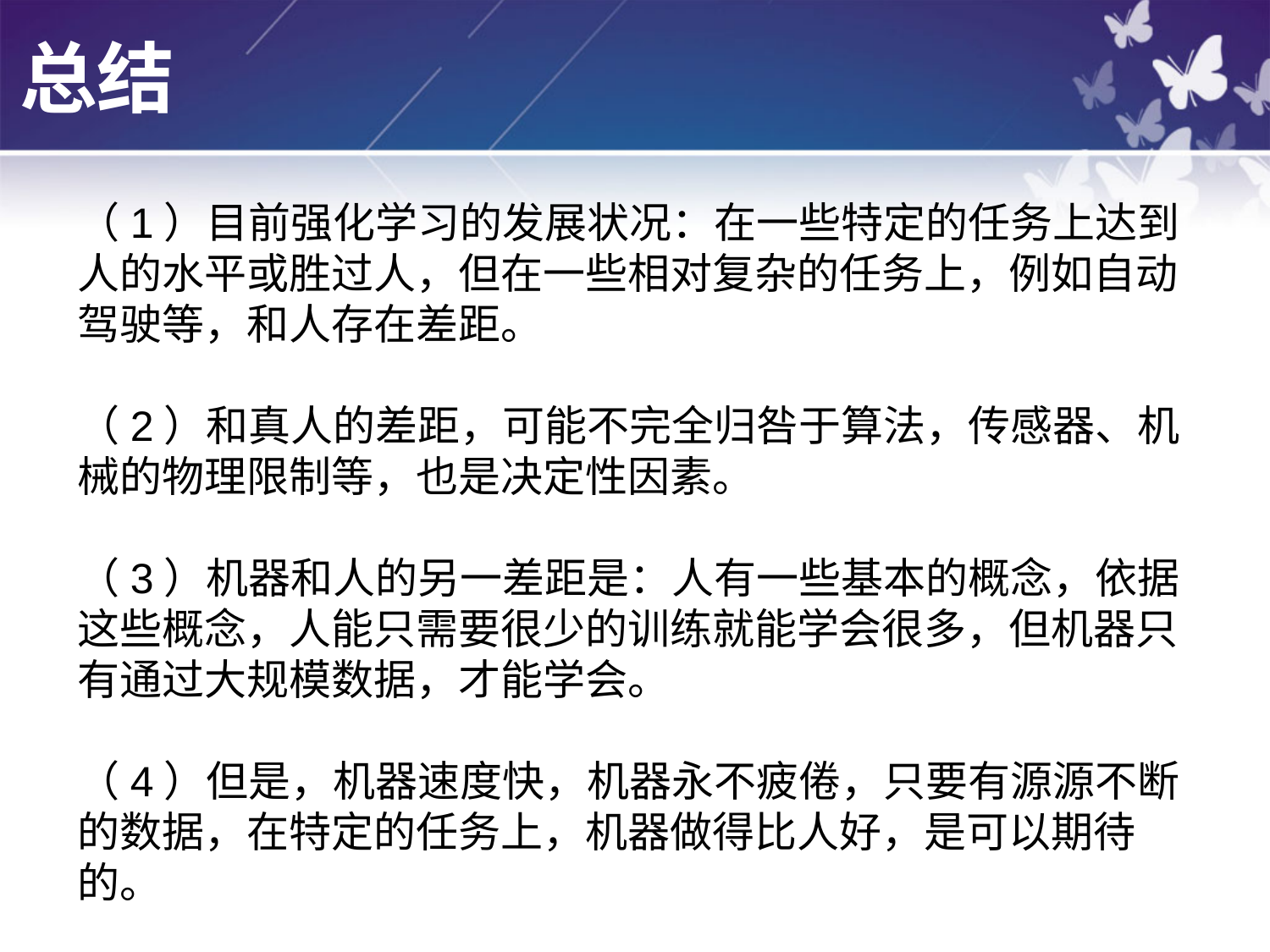

总结
（1）目前强化学习的发展状况：在一些特定的任务上达到人的水平或胜过人，但在一些相对复杂的任务上，例如自动驾驶等，和人存在差距。

（2）和真人的差距，可能不完全归咎于算法，传感器、机械的物理限制等，也是决定性因素。

（3）机器和人的另一差距是：人有一些基本的概念，依据这些概念，人能只需要很少的训练就能学会很多，但机器只有通过大规模数据，才能学会。

（4）但是，机器速度快，机器永不疲倦，只要有源源不断的数据，在特定的任务上，机器做得比人好，是可以期待的。